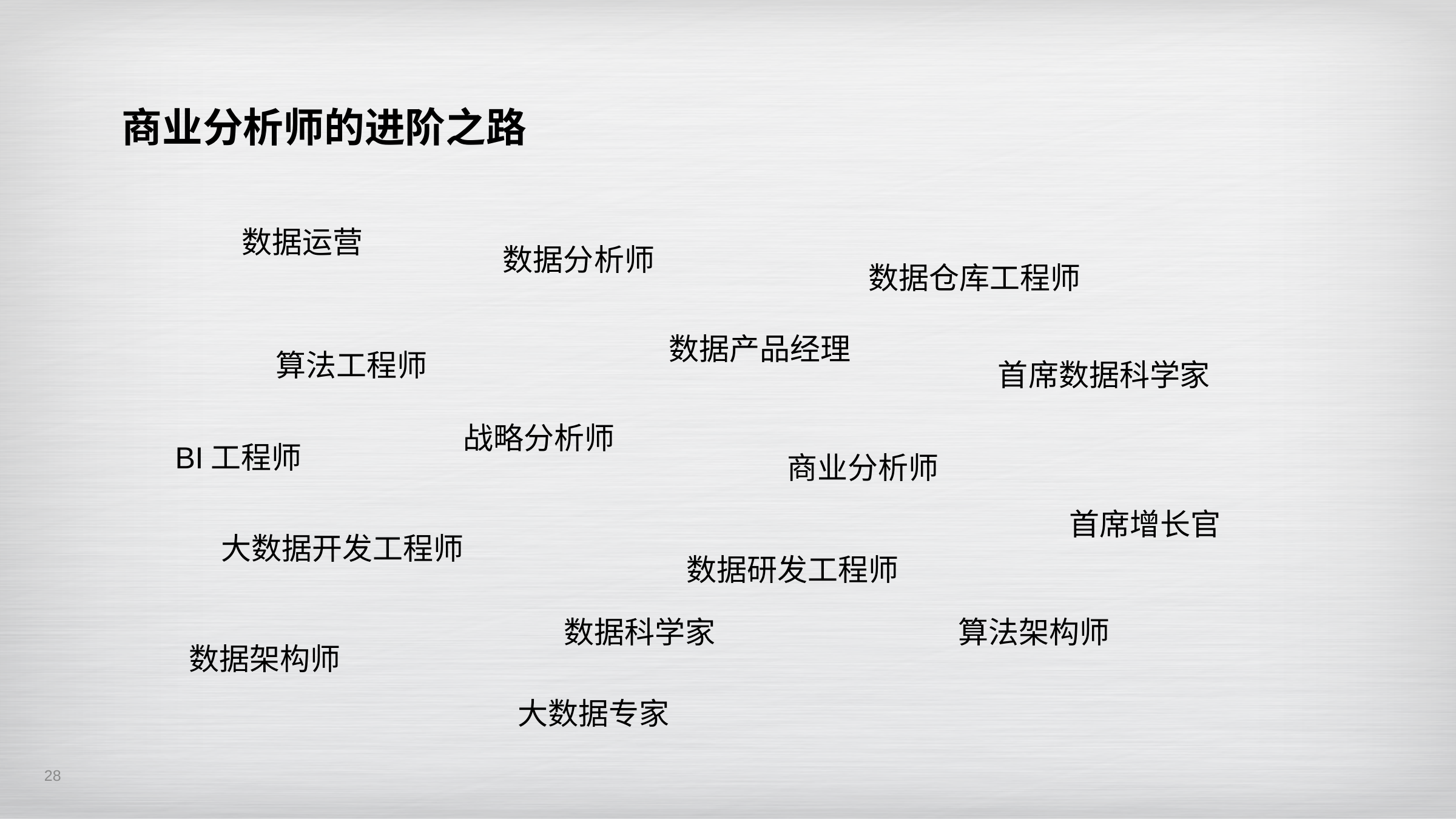

商业分析师的进阶之路
数据运营
数据分析师
数据仓库工程师
数据产品经理
算法工程师
首席数据科学家
战略分析师
BI工程师
商业分析师
首席增长官
大数据开发工程师
数据研发工程师
数据科学家
算法架构师
数据架构师
大数据专家